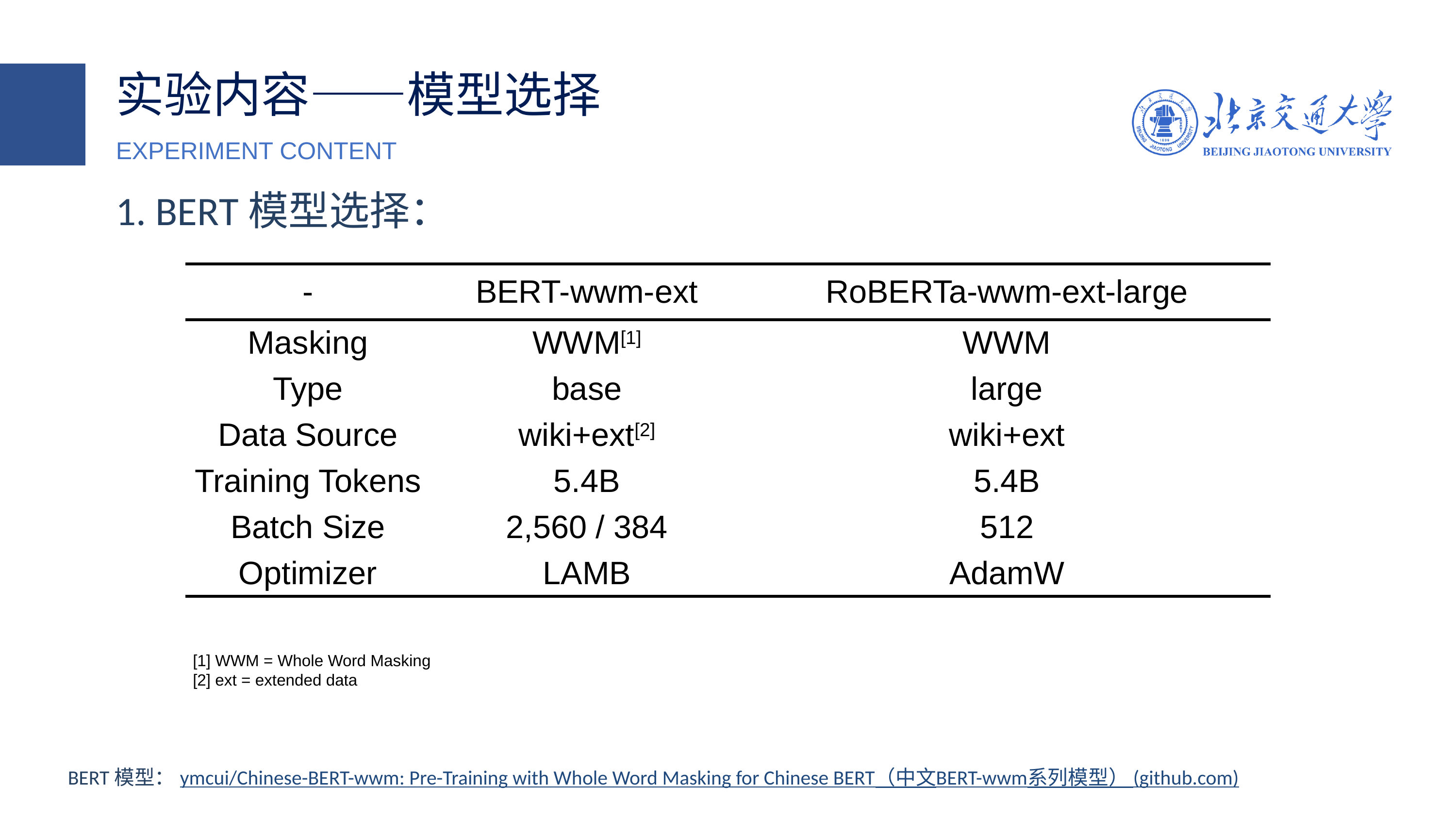

实验内容——模型选择

EXPERIMENT CONTENT
1. BERT模型选择：
| - | BERT-wwm-ext | RoBERTa-wwm-ext-large |
| --- | --- | --- |
| Masking | WWM[1] | WWM |
| Type | base | large |
| Data Source | wiki+ext[2] | wiki+ext |
| Training Tokens | 5.4B | 5.4B |
| Batch Size | 2,560 / 384 | 512 |
| Optimizer | LAMB | AdamW |
[1] WWM = Whole Word Masking
[2] ext = extended data
BERT模型：ymcui/Chinese-BERT-wwm: Pre-Training with Whole Word Masking for Chinese BERT（中文BERT-wwm系列模型） (github.com)